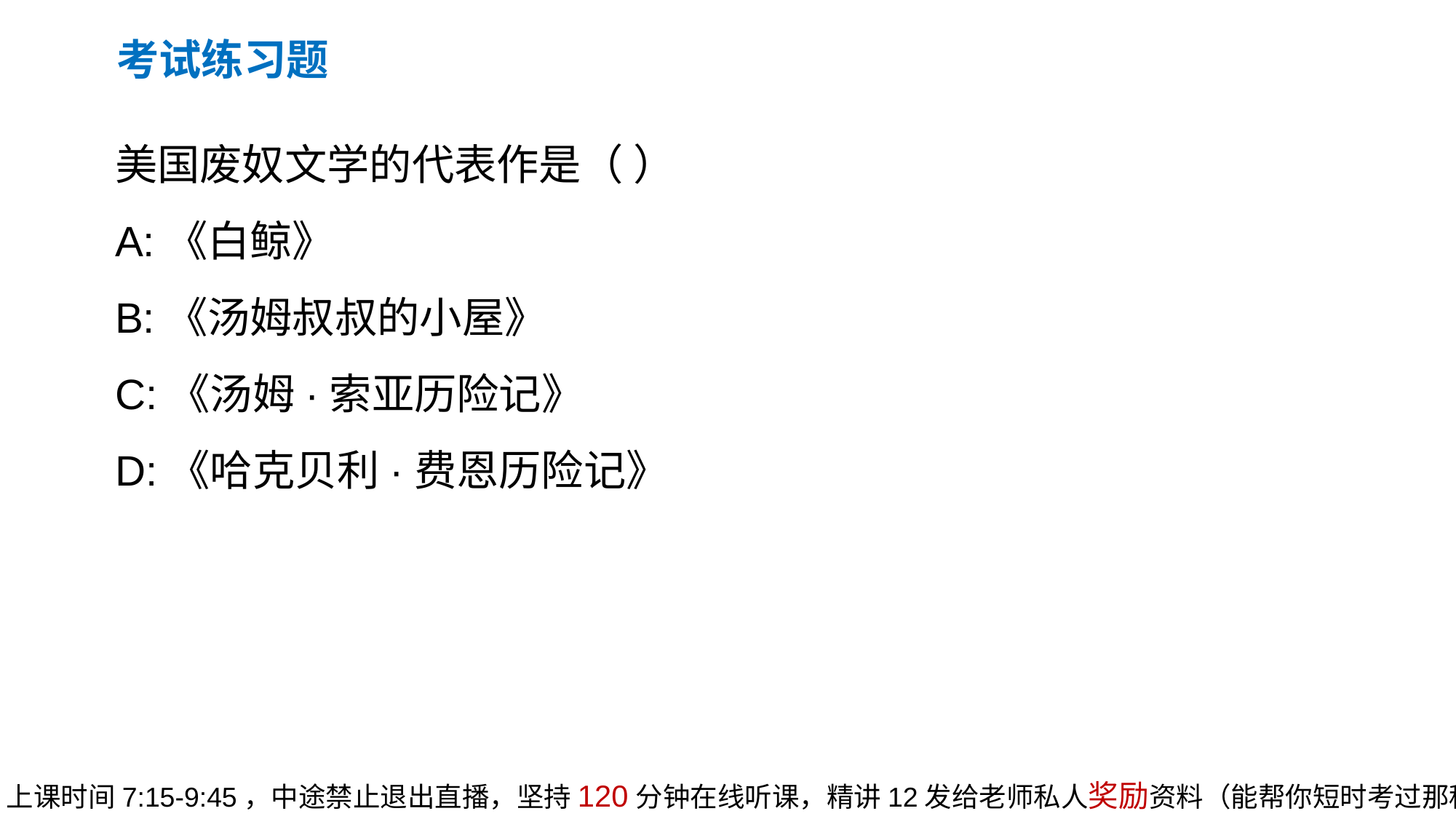

考试练习题
美国废奴文学的代表作是（ ）
A:《白鲸》
B:《汤姆叔叔的小屋》
C:《汤姆·索亚历险记》
D:《哈克贝利·费恩历险记》